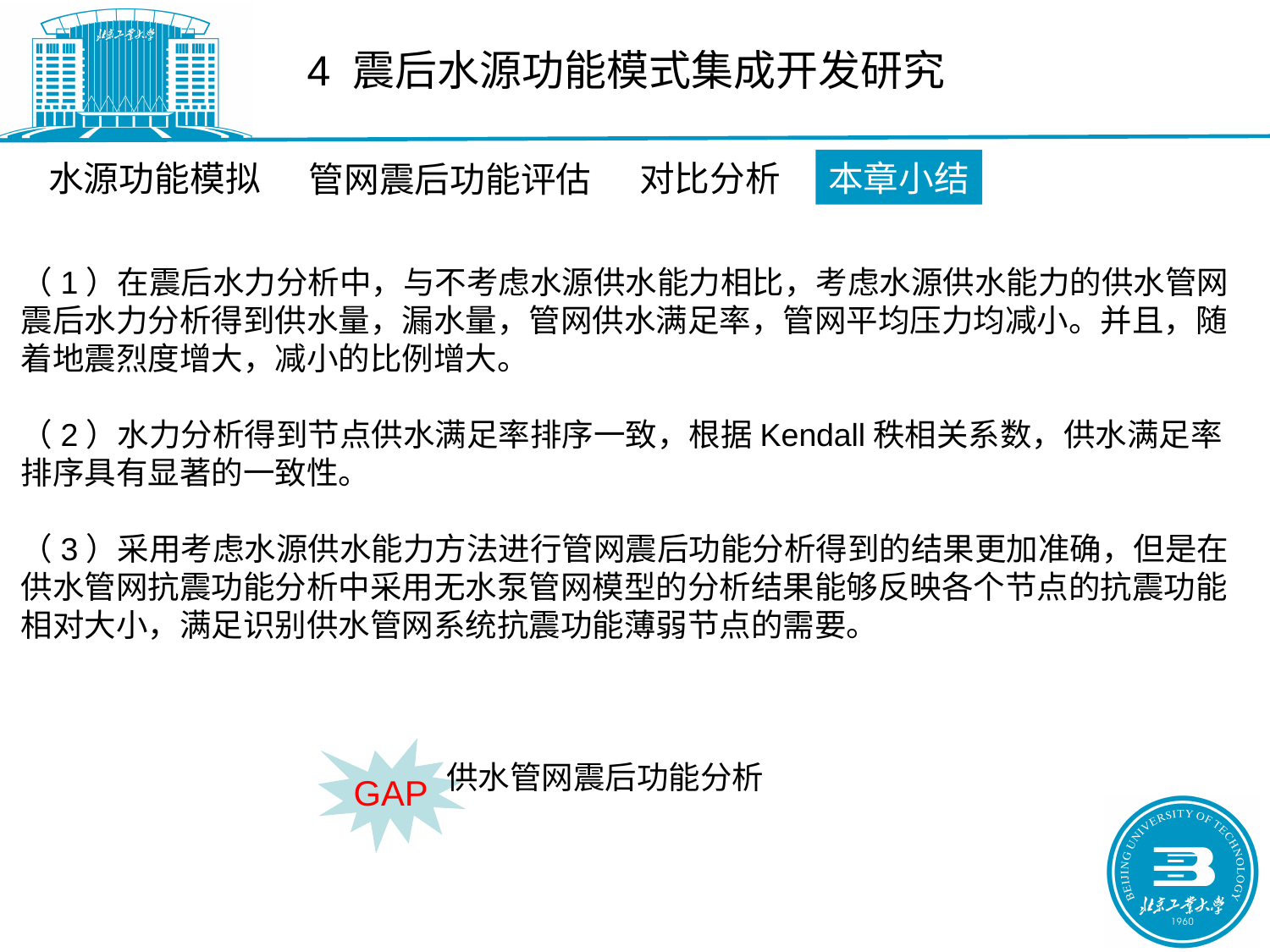

4 震后水源功能模式集成开发研究
水源功能模拟
对比分析
本章小结
管网震后功能评估
（1）在震后水力分析中，与不考虑水源供水能力相比，考虑水源供水能力的供水管网震后水力分析得到供水量，漏水量，管网供水满足率，管网平均压力均减小。并且，随着地震烈度增大，减小的比例增大。

（2）水力分析得到节点供水满足率排序一致，根据Kendall秩相关系数，供水满足率排序具有显著的一致性。

（3）采用考虑水源供水能力方法进行管网震后功能分析得到的结果更加准确，但是在供水管网抗震功能分析中采用无水泵管网模型的分析结果能够反映各个节点的抗震功能相对大小，满足识别供水管网系统抗震功能薄弱节点的需要。
GAP
供水管网震后功能分析